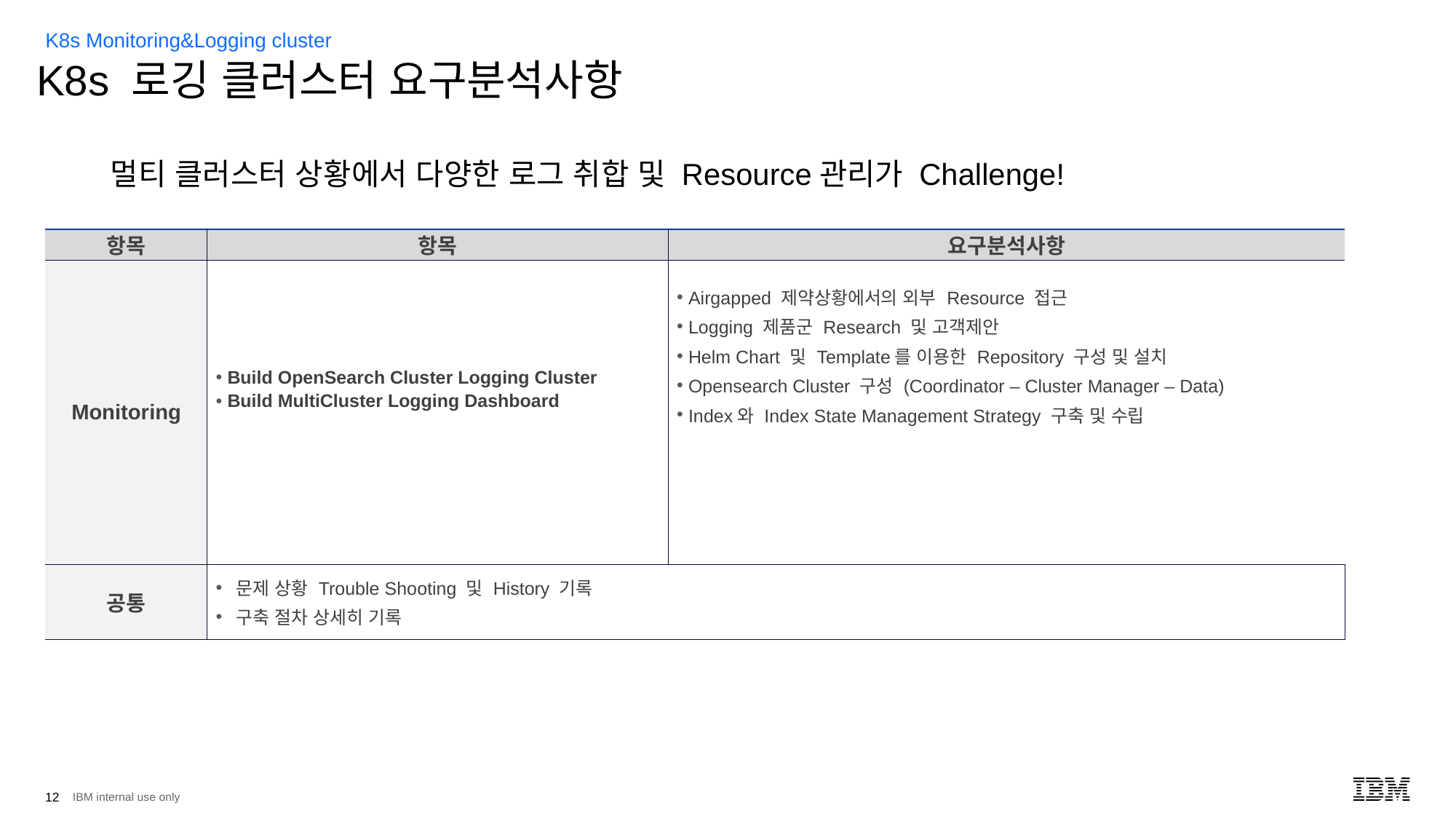

K8s Monitoring&Logging cluster
# K8s 로깅 클러스터 요구분석사항
멀티 클러스터 상황에서 다양한 로그 취합 및 Resource관리가 Challenge!
| 항목 | 항목 | 요구분석사항 |
| --- | --- | --- |
| Monitoring | Build OpenSearch Cluster Logging Cluster Build MultiCluster Logging Dashboard | Airgapped 제약상황에서의 외부 Resource 접근 Logging 제품군 Research 및 고객제안 Helm Chart 및 Template를 이용한 Repository 구성 및 설치 Opensearch Cluster 구성 (Coordinator – Cluster Manager – Data) Index와 Index State Management Strategy 구축 및 수립 |
| 공통 | 문제 상황 Trouble Shooting 및 History 기록 구축 절차 상세히 기록 |  |